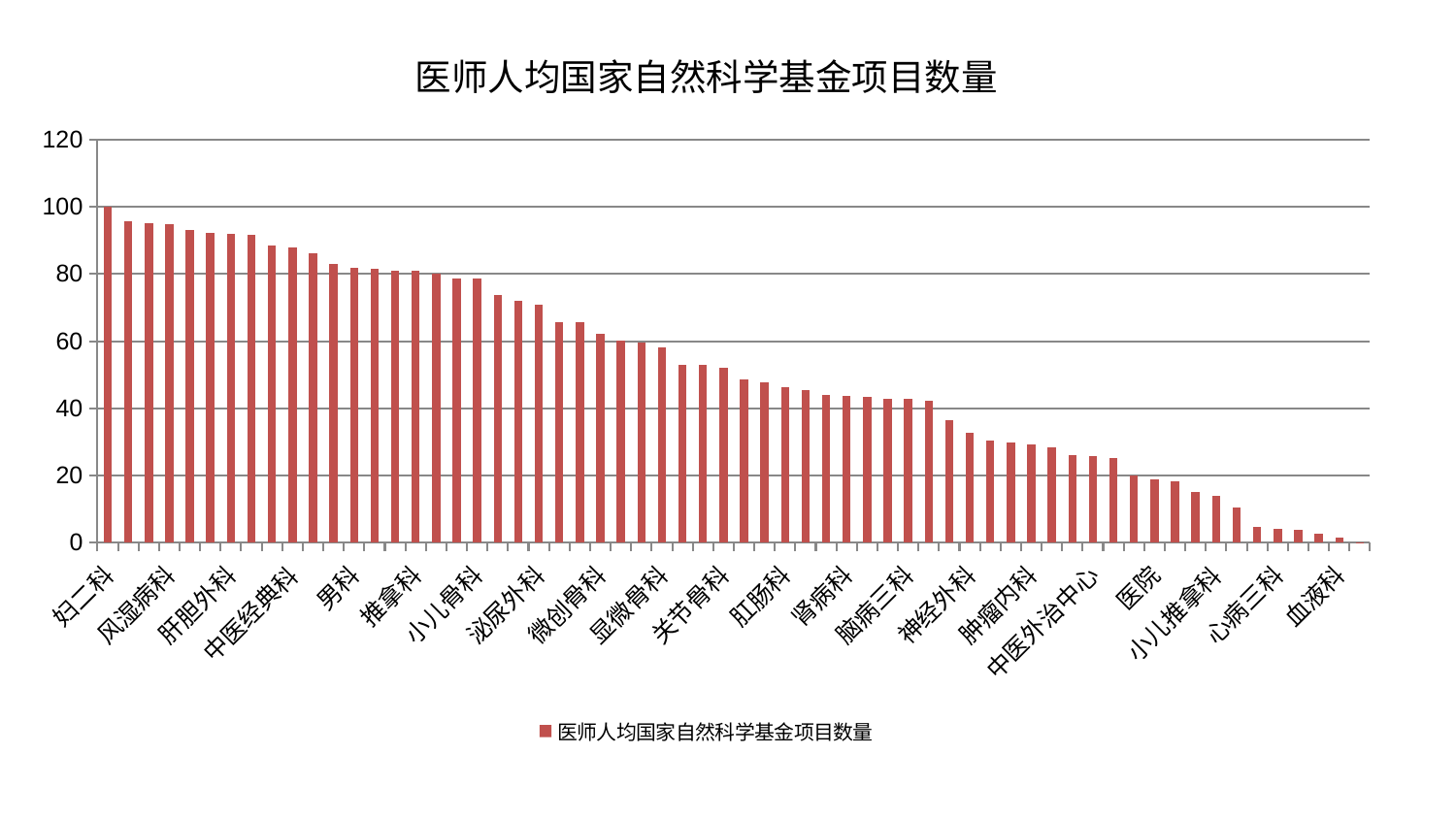

### Chart: 医师人均国家自然科学基金项目数量

| Category | 医师人均国家自然科学基金项目数量 |
|---|---|
| 妇二科 | 99.99999999999999 |
| 肝病科 | 95.65566352541772 |
| 美容皮肤科 | 95.1568246580165 |
| 风湿病科 | 94.96283217896038 |
| 心病一科 | 93.08417477329766 |
| 妇科 | 92.25903089157671 |
| 肝胆外科 | 91.92052281998942 |
| 治未病中心 | 91.74938561668814 |
| 运动损伤骨科 | 88.61264229111725 |
| 中医经典科 | 87.90948067735494 |
| 肾脏内科 | 86.1063064644917 |
| 神经内科 | 83.07752102826248 |
| 男科 | 81.83159197301205 |
| 乳腺甲状腺外科 | 81.50588901211589 |
| 脾胃科消化科合并 | 80.86455994908569 |
| 推拿科 | 80.8317420458646 |
| 周围血管科 | 80.16200529666088 |
| 口腔科 | 78.67633930446023 |
| 小儿骨科 | 78.5347063096535 |
| 儿科 | 73.61737440899914 |
| 东区肾病科 | 72.04298046337865 |
| 泌尿外科 | 70.86373796452683 |
| 针灸科 | 65.69549698822279 |
| 消化内科 | 65.51947934123228 |
| 微创骨科 | 62.07551765910933 |
| 产科 | 60.04412286302764 |
| 内分泌科 | 59.47582725565227 |
| 显微骨科 | 58.187729981432675 |
| 脑病一科 | 52.87730738347303 |
| 心病二科 | 52.803469481558714 |
| 关节骨科 | 52.02521530828585 |
| 心病四科 | 48.673587958805996 |
| 身心医学科 | 47.71989780553953 |
| 肛肠科 | 46.19127932468983 |
| 老年医学科 | 45.416580961879845 |
| 创伤骨科 | 44.01665114986921 |
| 肾病科 | 43.80468360404258 |
| 骨科 | 43.359818604075684 |
| 综合内科 | 42.92029728724261 |
| 脑病三科 | 42.69054723863278 |
| 呼吸内科 | 42.14986444147053 |
| 妇科妇二科合并 | 36.38884500784595 |
| 神经外科 | 32.748845143380635 |
| 眼科 | 30.257981008875102 |
| 心血管内科 | 29.709371383906547 |
| 肿瘤内科 | 29.21905596453634 |
| 耳鼻喉科 | 28.522232288415122 |
| 重症医学科 | 26.09690576148896 |
| 中医外治中心 | 25.644361419992368 |
| 胸外科 | 25.284591506293243 |
| 脊柱骨科 | 19.92116180317886 |
| 医院 | 18.97679601296143 |
| 脾胃病科 | 18.212456333443097 |
| 脑病二科 | 14.951009309007736 |
| 小儿推拿科 | 13.887433996708161 |
| 西区重症医学科 | 10.435752183285565 |
| 东区重症医学科 | 4.792420525087619 |
| 心病三科 | 4.067318298688311 |
| 普通外科 | 3.80470938012338 |
| 皮肤科 | 2.726059429990272 |
| 血液科 | 1.397837786247761 |
| 康复科 | 0.000542000640090017 |
201